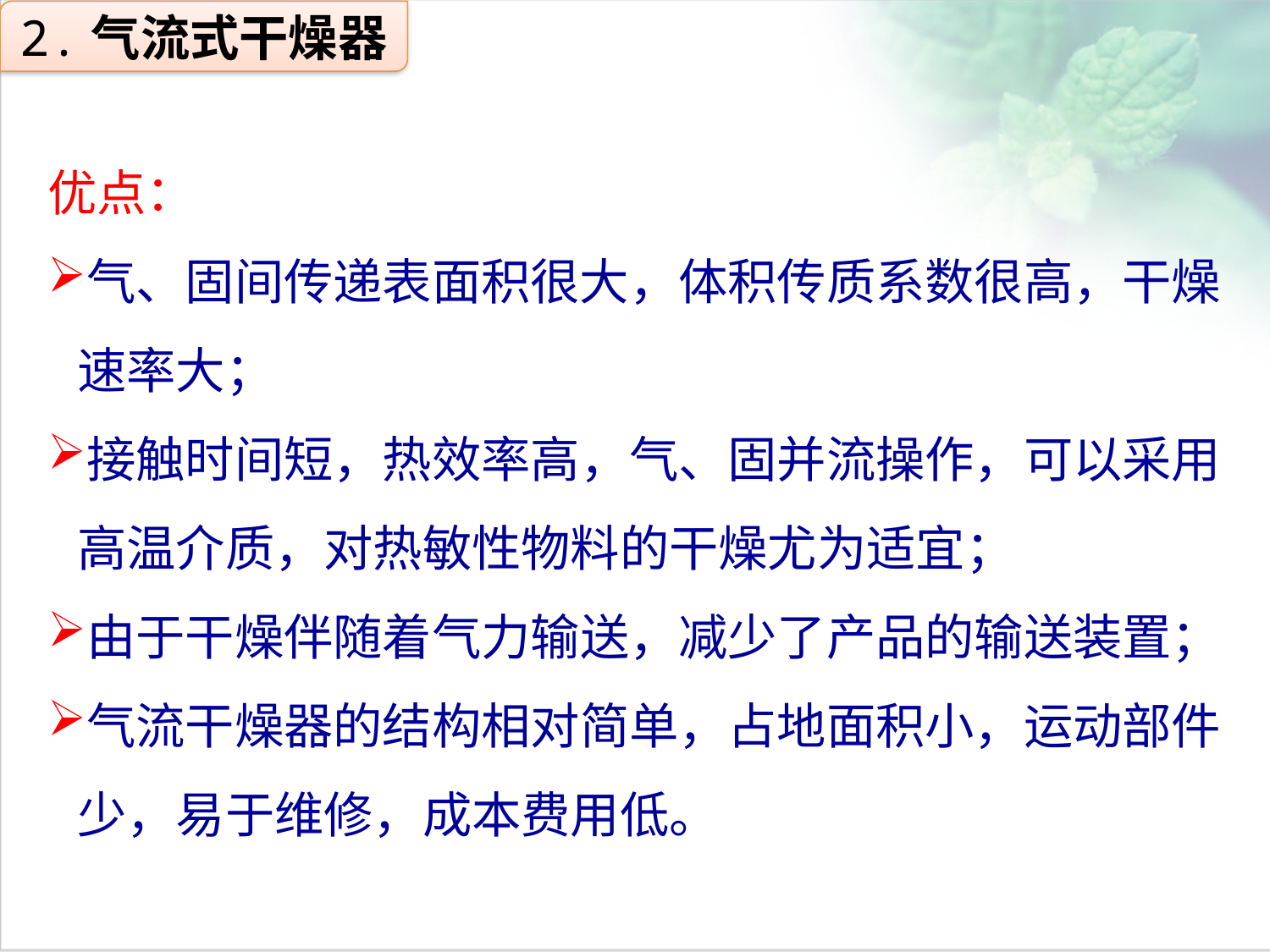

2.气流式干燥器
优点：
气、固间传递表面积很大，体积传质系数很高，干燥速率大；
接触时间短，热效率高，气、固并流操作，可以采用高温介质，对热敏性物料的干燥尤为适宜；
由于干燥伴随着气力输送，减少了产品的输送装置；
气流干燥器的结构相对简单，占地面积小，运动部件少，易于维修，成本费用低。
点击添加文本
点击添加文本
点击添加文本
点击添加文本